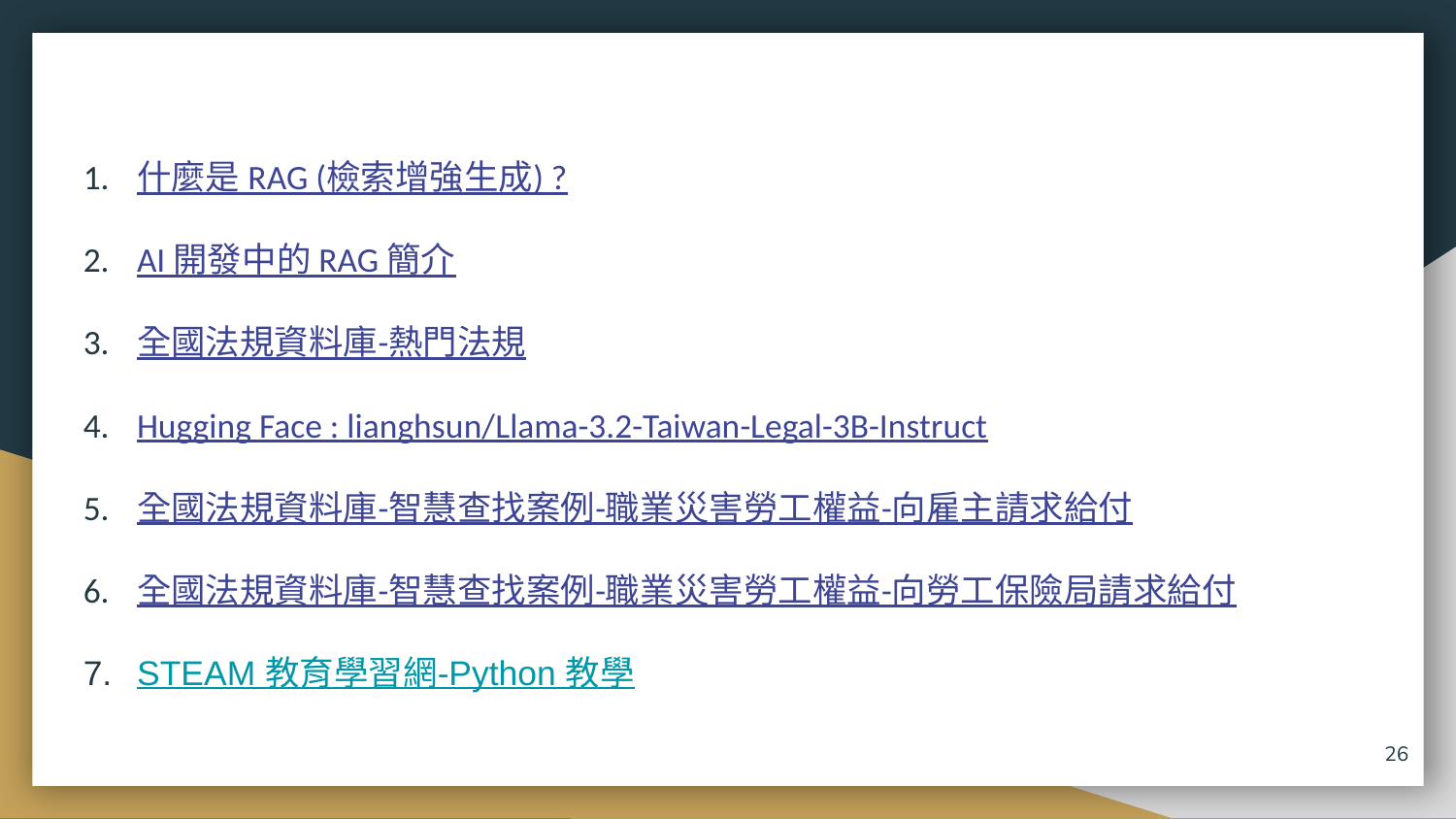

什麼是 RAG (檢索增強生成) ?
AI 開發中的 RAG 簡介
全國法規資料庫-熱門法規
Hugging Face : lianghsun/Llama-3.2-Taiwan-Legal-3B-Instruct
全國法規資料庫-智慧查找案例-職業災害勞工權益-向雇主請求給付
全國法規資料庫-智慧查找案例-職業災害勞工權益-向勞工保險局請求給付
STEAM 教育學習網-Python 教學
26